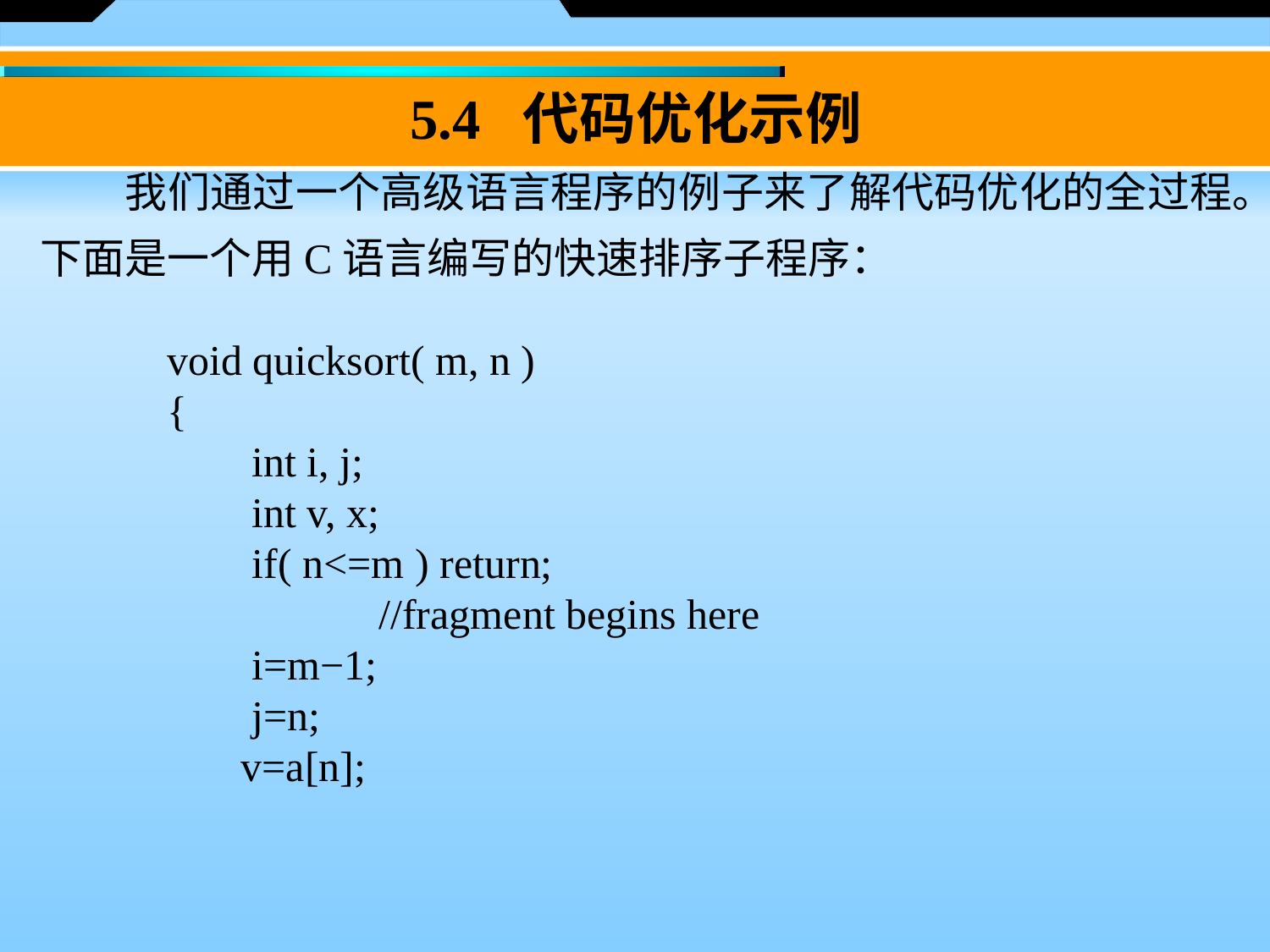

5.4  代码优化示例
　　我们通过一个高级语言程序的例子来了解代码优化的全过程。下面是一个用C语言编写的快速排序子程序：

void quicksort( m, n )
{
        int i, j;
        int v, x;
        if( n<=m ) return;
                    //fragment begins here
        i=m−1;
        j=n;
       v=a[n];